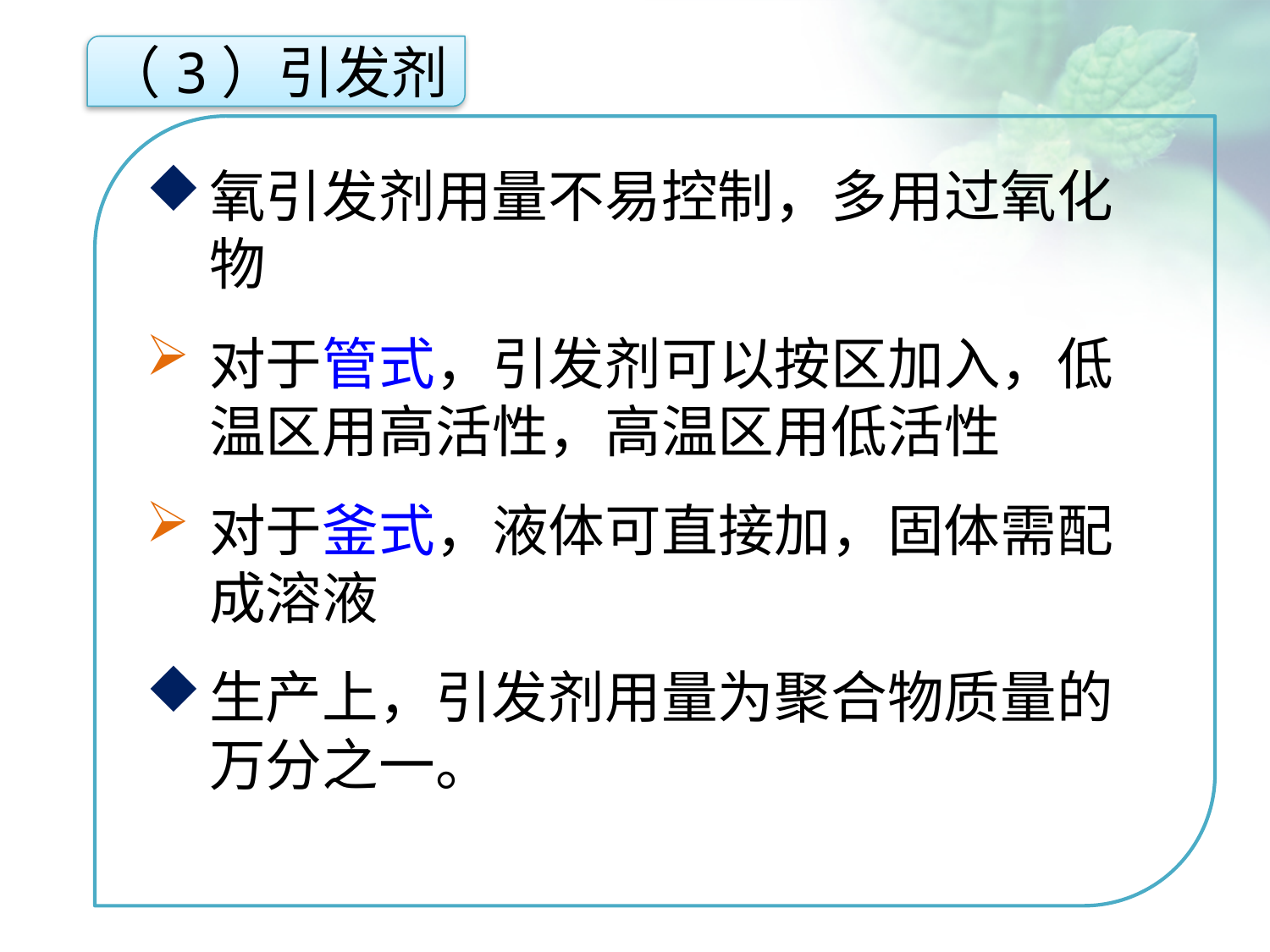

（3）引发剂
氧引发剂用量不易控制，多用过氧化物
对于管式，引发剂可以按区加入，低温区用高活性，高温区用低活性
对于釜式，液体可直接加，固体需配成溶液
生产上，引发剂用量为聚合物质量的万分之一。
点击添加文本
点击添加文本
点击添加文本
点击添加文本